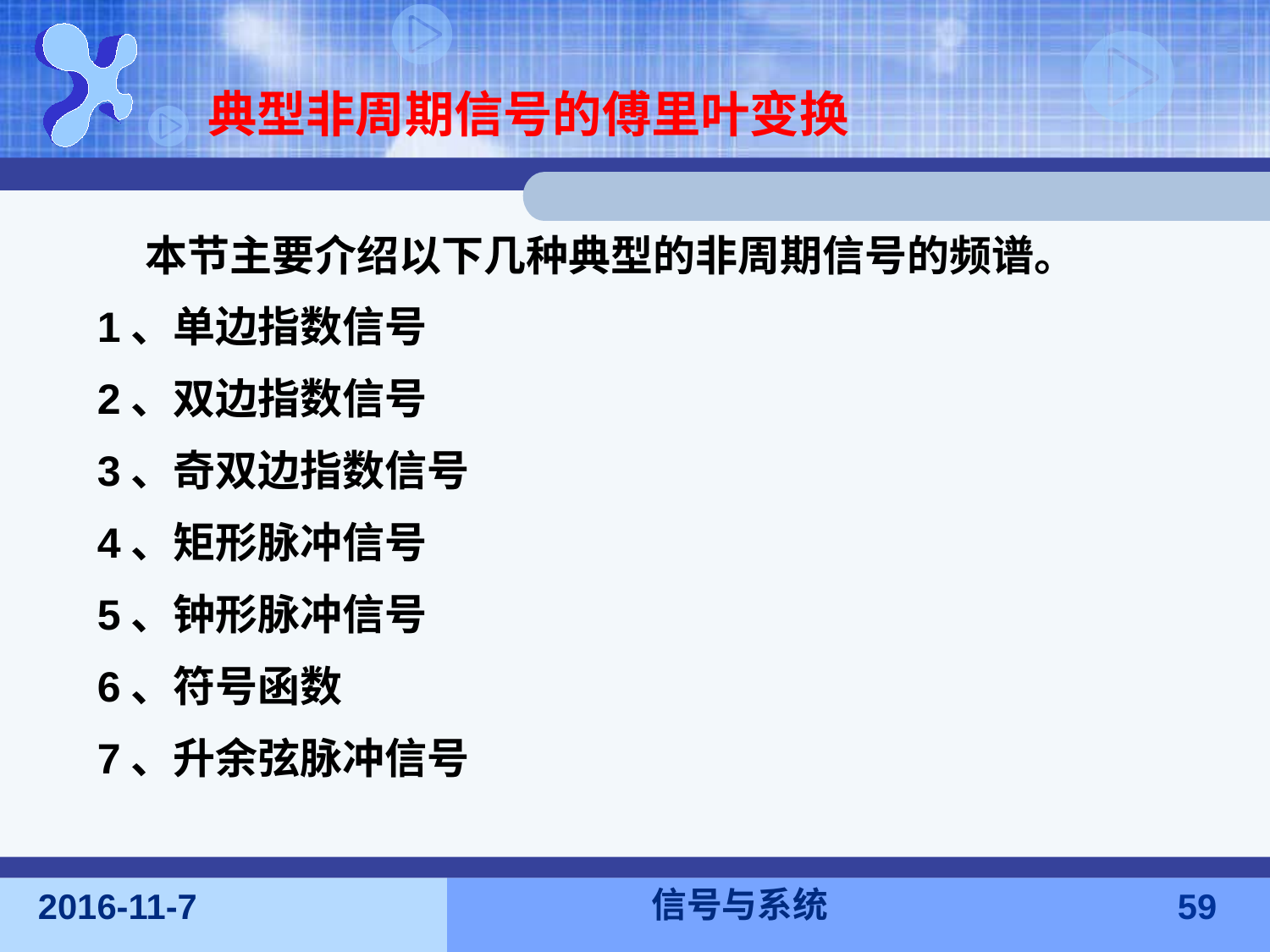

典型非周期信号的傅里叶变换
    本节主要介绍以下几种典型的非周期信号的频谱。
1、单边指数信号
2、双边指数信号
3、奇双边指数信号
4、矩形脉冲信号
5、钟形脉冲信号
6、符号函数
7、升余弦脉冲信号
信号与系统
2016-11-7
59